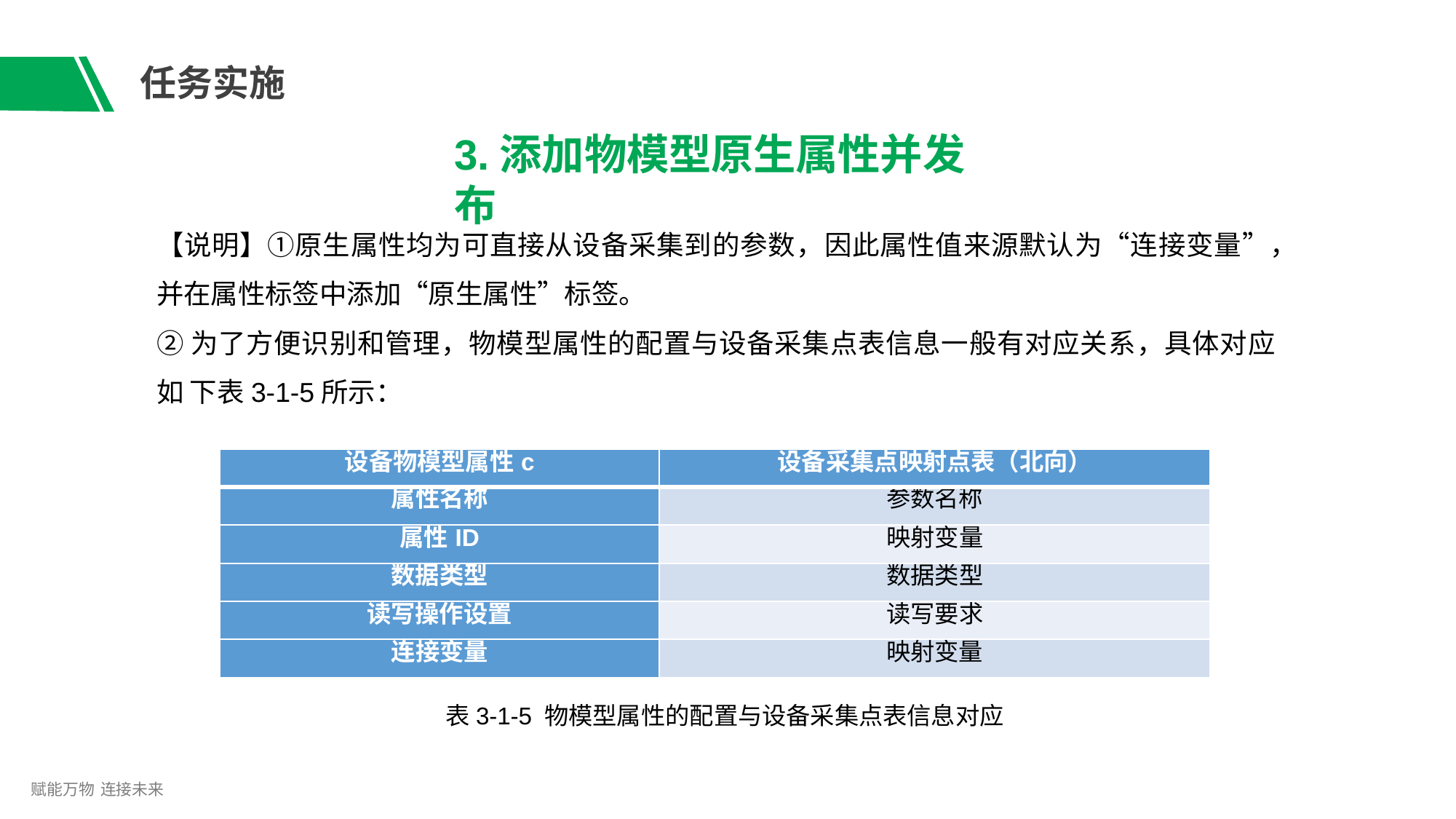

# 任务实施
3.添加物模型原生属性并发布
【说明】①原生属性均为可直接从设备采集到的参数，因此属性值来源默认为“连接变量”，
并在属性标签中添加“原生属性”标签。
②为了方便识别和管理，物模型属性的配置与设备采集点表信息一般有对应关系，具体对应如 下表3-1-5所示：
| 设备物模型属性c | 设备采集点映射点表（北向） |
| --- | --- |
| 属性名称 | 参数名称 |
| 属性ID | 映射变量 |
| 数据类型 | 数据类型 |
| 读写操作设置 | 读写要求 |
| 连接变量 | 映射变量 |
表3-1-5 物模型属性的配置与设备采集点表信息对应
赋能万物 连接未来